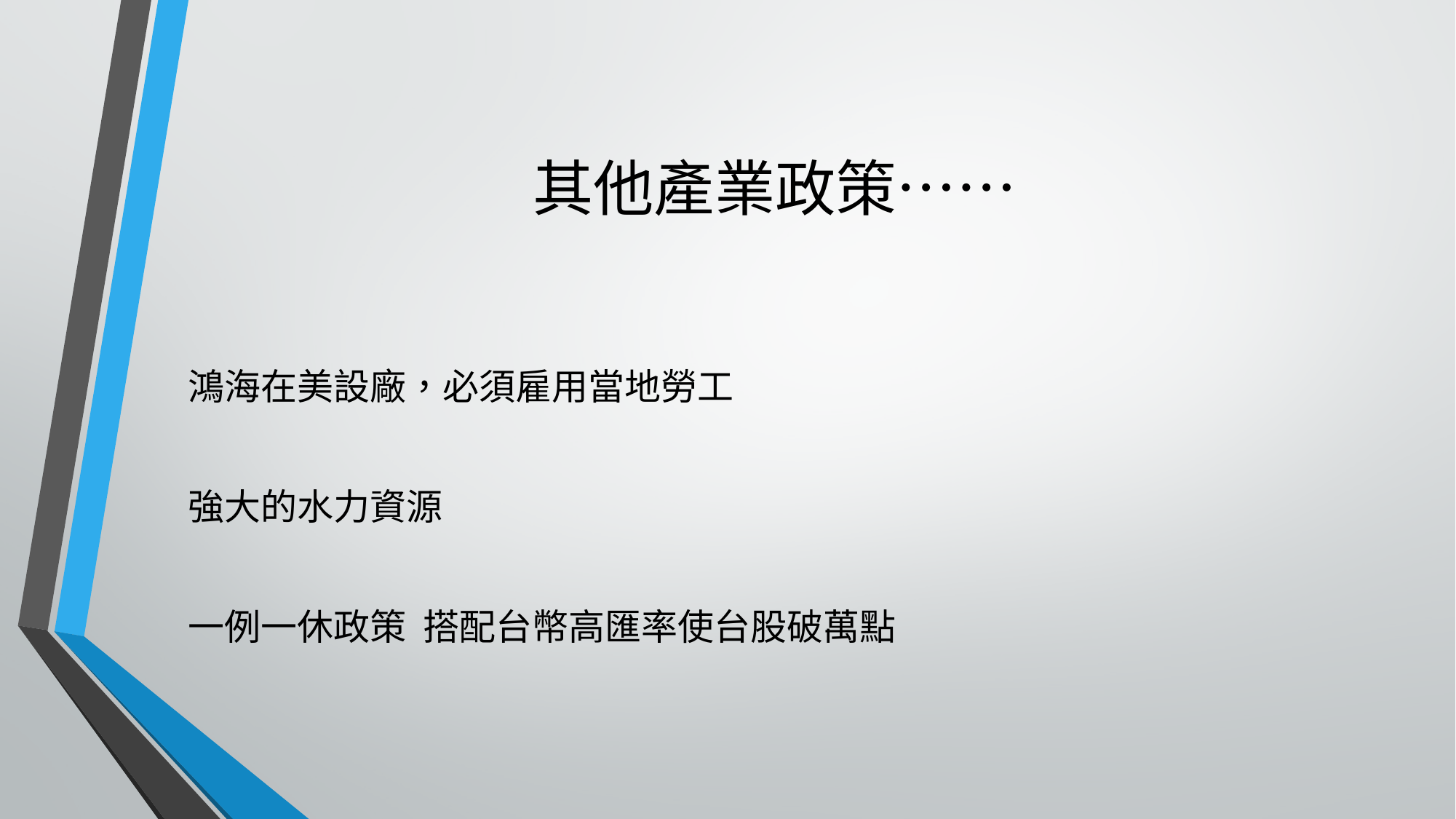

# 其他產業政策……
鴻海在美設廠，必須雇用當地勞工

強大的水力資源

一例一休政策  搭配台幣高匯率使台股破萬點